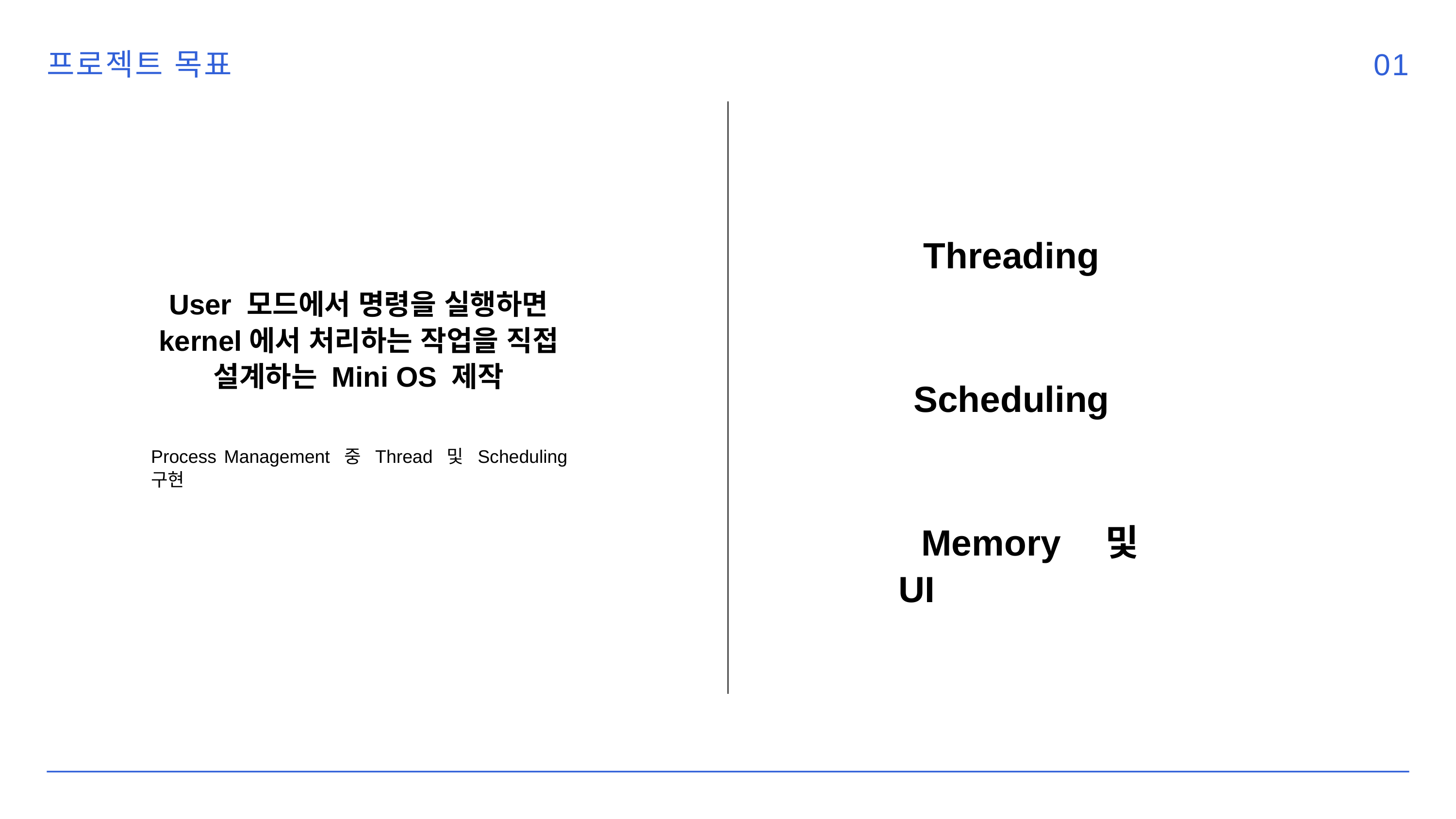

프로젝트 목표
01
Threading
User 모드에서 명령을 실행하면 kernel에서 처리하는 작업을 직접 설계하는 Mini OS 제작
Scheduling
Process Management 중 Thread 및 Scheduling 구현
 Memory 및 UI